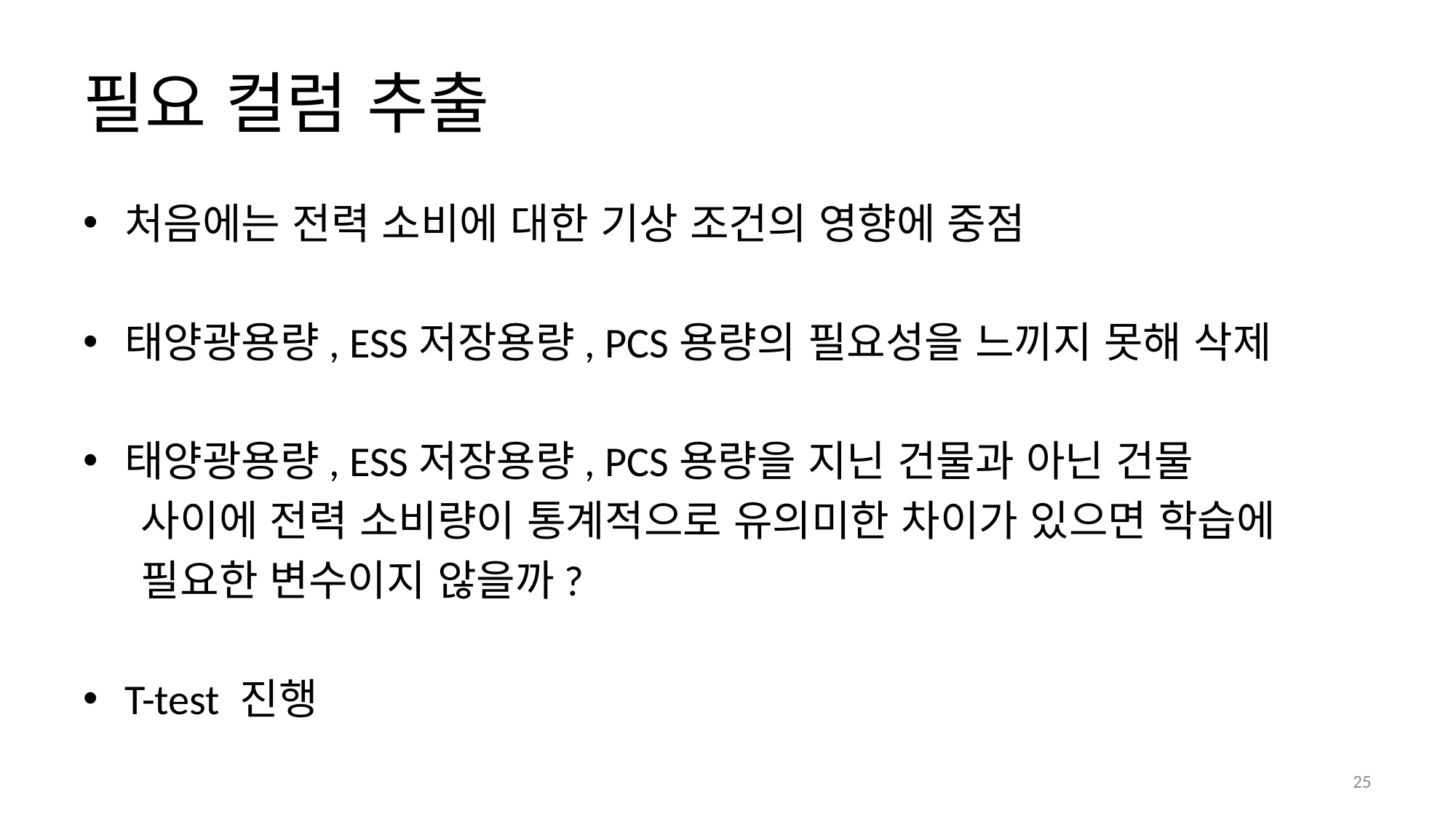

# 필요 컬럼 추출
처음에는 전력 소비에 대한 기상 조건의 영향에 중점

태양광용량, ESS저장용량, PCS용량의 필요성을 느끼지 못해 삭제

태양광용량, ESS저장용량, PCS용량을 지닌 건물과 아닌 건물
    사이에 전력 소비량이 통계적으로 유의미한 차이가 있으면 학습에
    필요한 변수이지 않을까?

T-test 진행
25